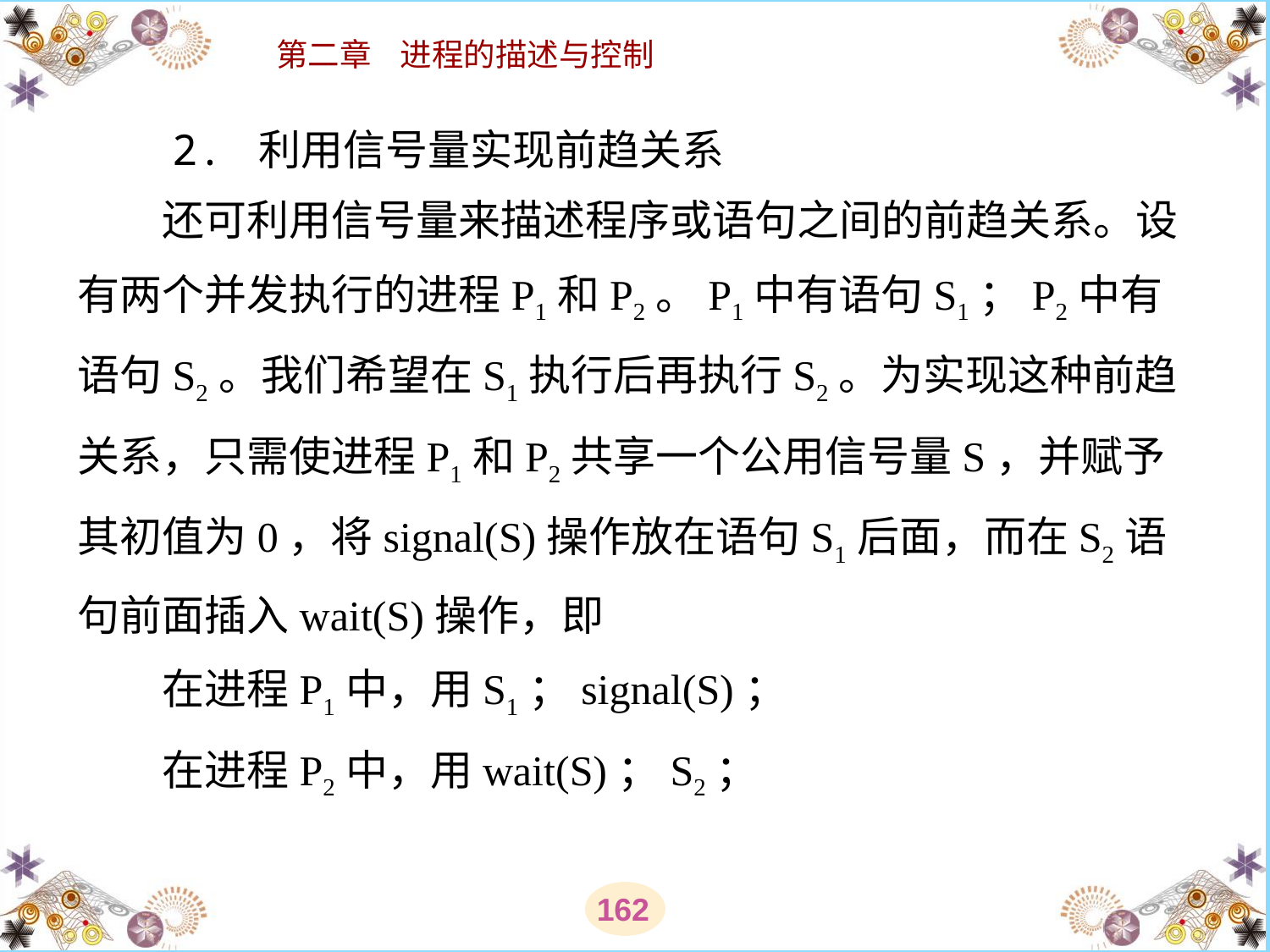

# 2. 利用信号量实现前趋关系 　　还可利用信号量来描述程序或语句之间的前趋关系。设有两个并发执行的进程P1和P2。P1中有语句S1；P2中有语句S2。我们希望在S1执行后再执行S2。为实现这种前趋关系，只需使进程P1和P2共享一个公用信号量S，并赋予其初值为0，将signal(S)操作放在语句S1后面，而在S2语句前面插入wait(S)操作，即 　　在进程P1中，用S1；signal(S)； 　　在进程P2中，用wait(S)；S2；